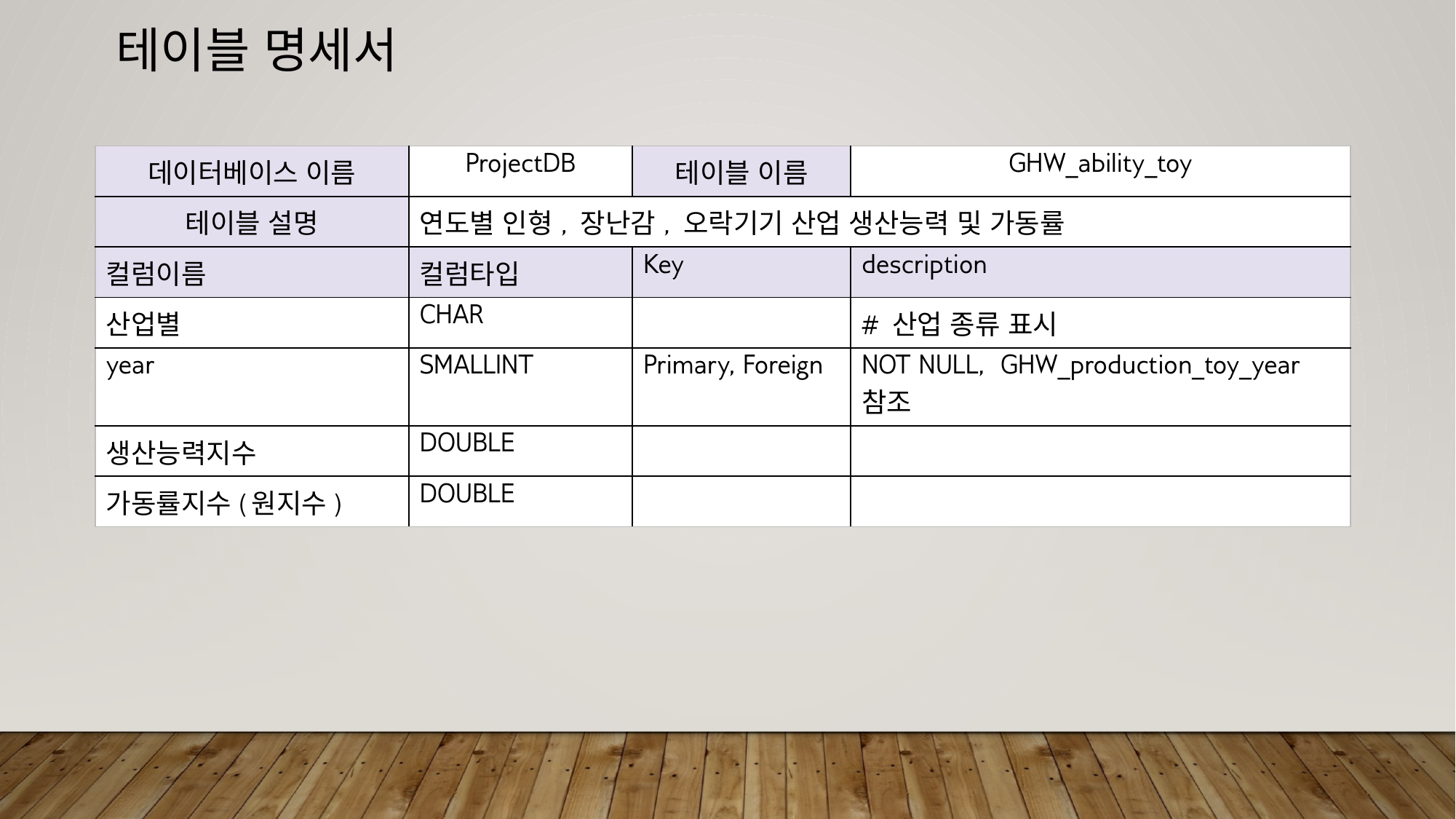

# 테이블 명세서
| 데이터베이스 이름 | ProjectDB | 테이블 이름 | GHW\_ability\_toy |
| --- | --- | --- | --- |
| 테이블 설명 | 연도별 인형, 장난감, 오락기기 산업 생산능력 및 가동률 |  |  |
| 컬럼이름 | 컬럼타입 | Key | description |
| 산업별 | CHAR |  | # 산업 종류 표시 |
| year | SMALLINT | Primary, Foreign | NOT NULL, GHW\_production\_toy\_year 참조 |
| 생산능력지수 | DOUBLE |  |  |
| 가동률지수(원지수) | DOUBLE |  |  |